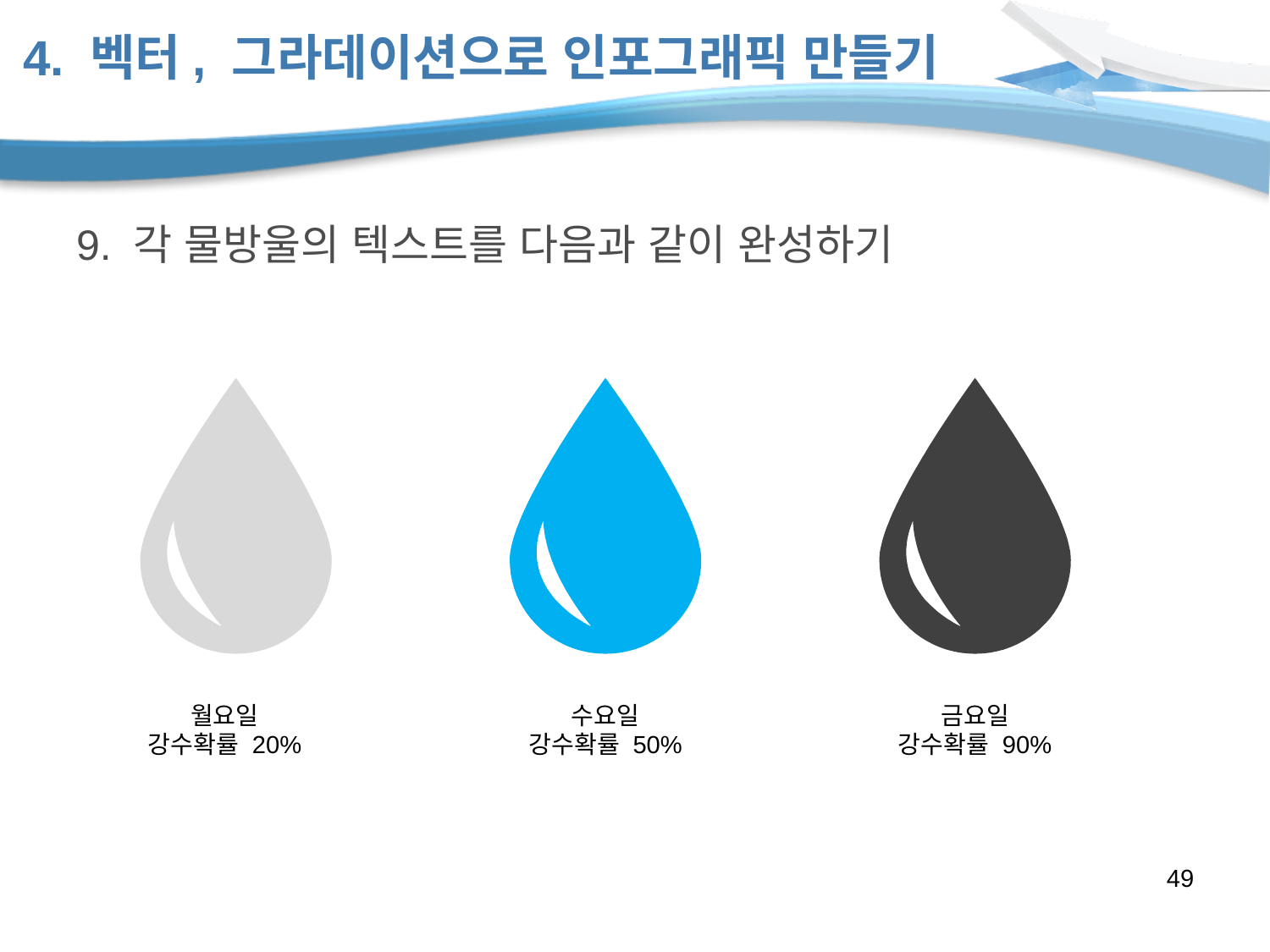

# 4. 벡터, 그라데이션으로 인포그래픽 만들기
9. 각 물방울의 텍스트를 다음과 같이 완성하기

월요일
강수확률 20%
수요일
강수확률 50%
금요일
강수확률 90%
49